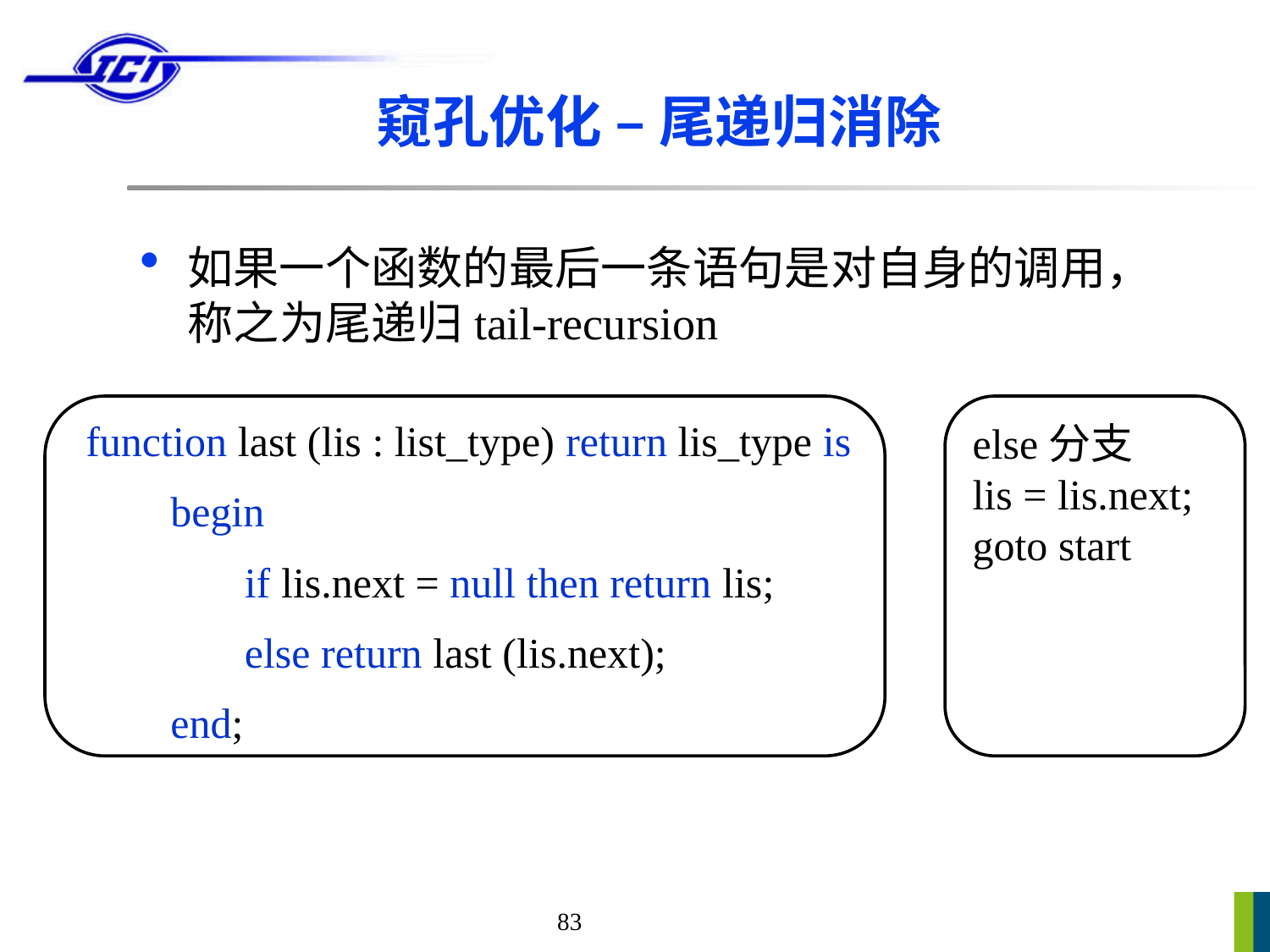

# 窥孔优化 – 尾递归消除
如果一个函数的最后一条语句是对自身的调用，称之为尾递归tail-recursion
 function last (lis : list_type) return lis_type is
         begin
                if lis.next = null then return lis;
                else return last (lis.next);
         end;
else分支
lis = lis.next;
goto start